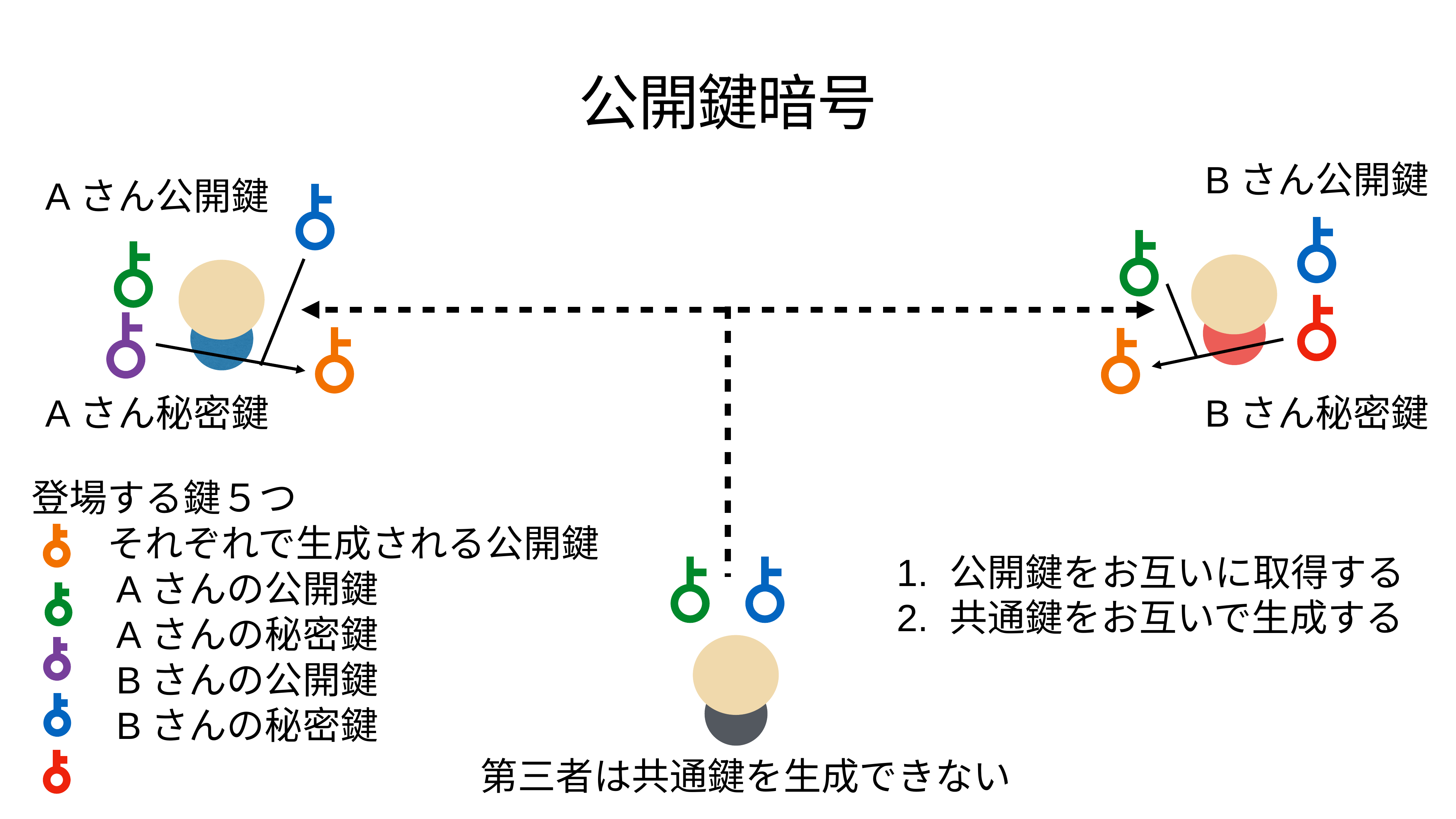

公開鍵暗号
Bさん公開鍵
Aさん公開鍵

Aさん秘密鍵
Bさん秘密鍵
登場する鍵５つ
　　それぞれで生成される公開鍵
　　Aさんの公開鍵
　　Aさんの秘密鍵
　　Bさんの公開鍵
　　Bさんの秘密鍵

公開鍵をお互いに取得する
共通鍵をお互いで生成する

第三者は共通鍵を生成できない